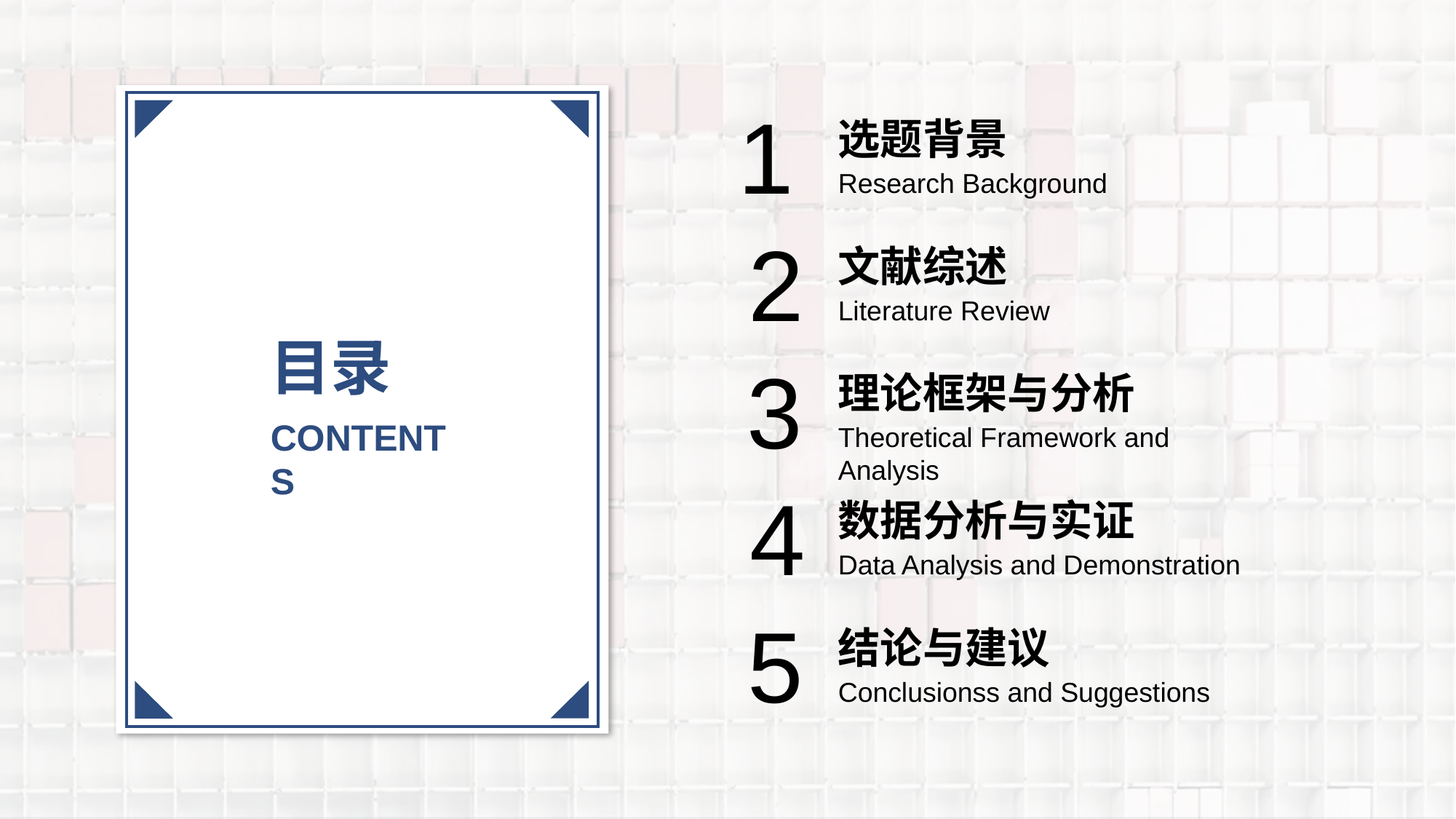

目录
CONTENTS

1
选题背景
Research Background
2
文献综述
Literature Review
3
理论框架与分析
Theoretical Framework and Analysis
4
数据分析与实证
Data Analysis and Demonstration
5
结论与建议
Conclusionss and Suggestions